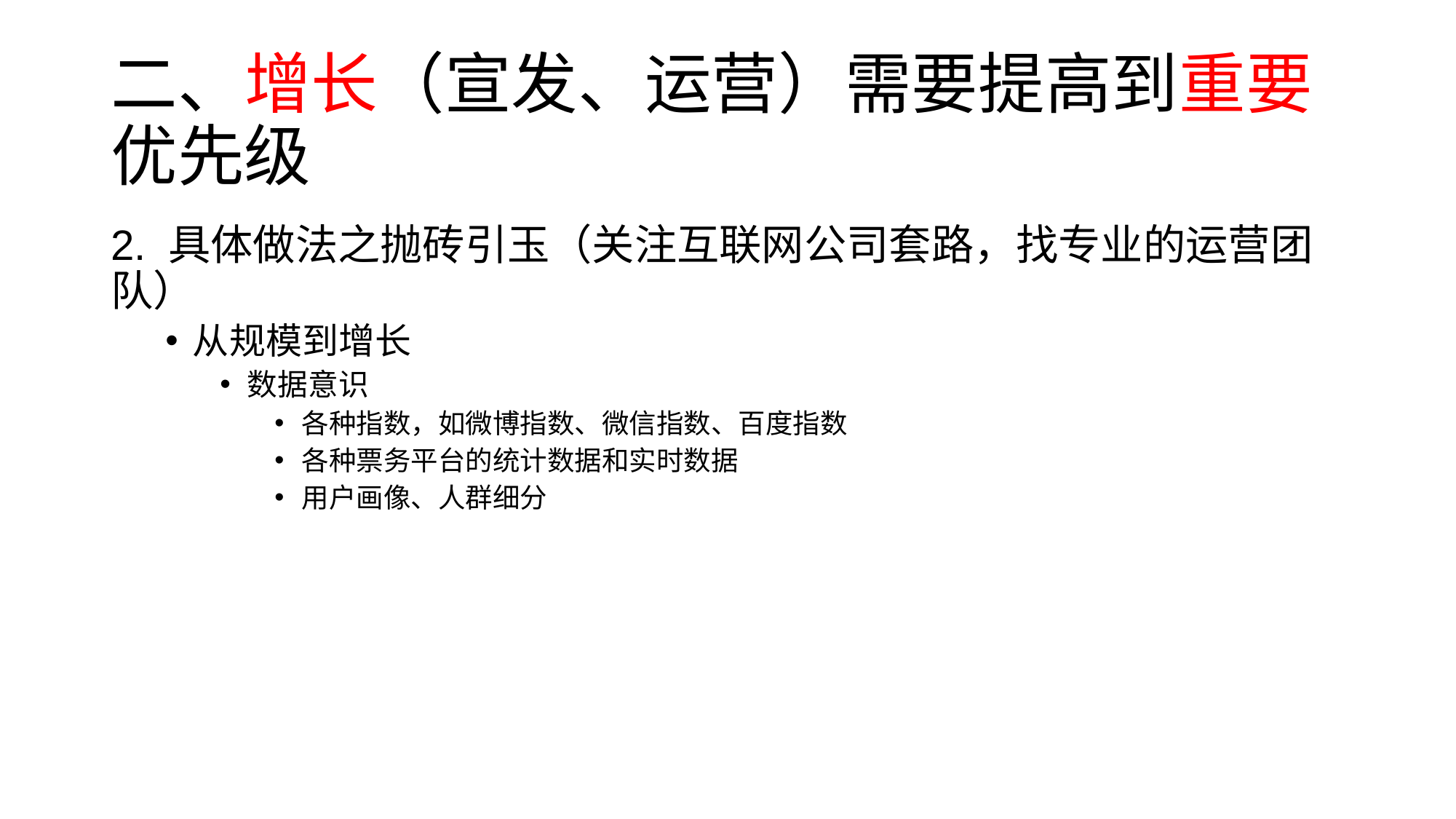

# 二、增长（宣发、运营）需要提高到重要优先级
2. 具体做法之抛砖引玉（关注互联网公司套路，找专业的运营团队）
从规模到增长
数据意识
各种指数，如微博指数、微信指数、百度指数
各种票务平台的统计数据和实时数据
用户画像、人群细分